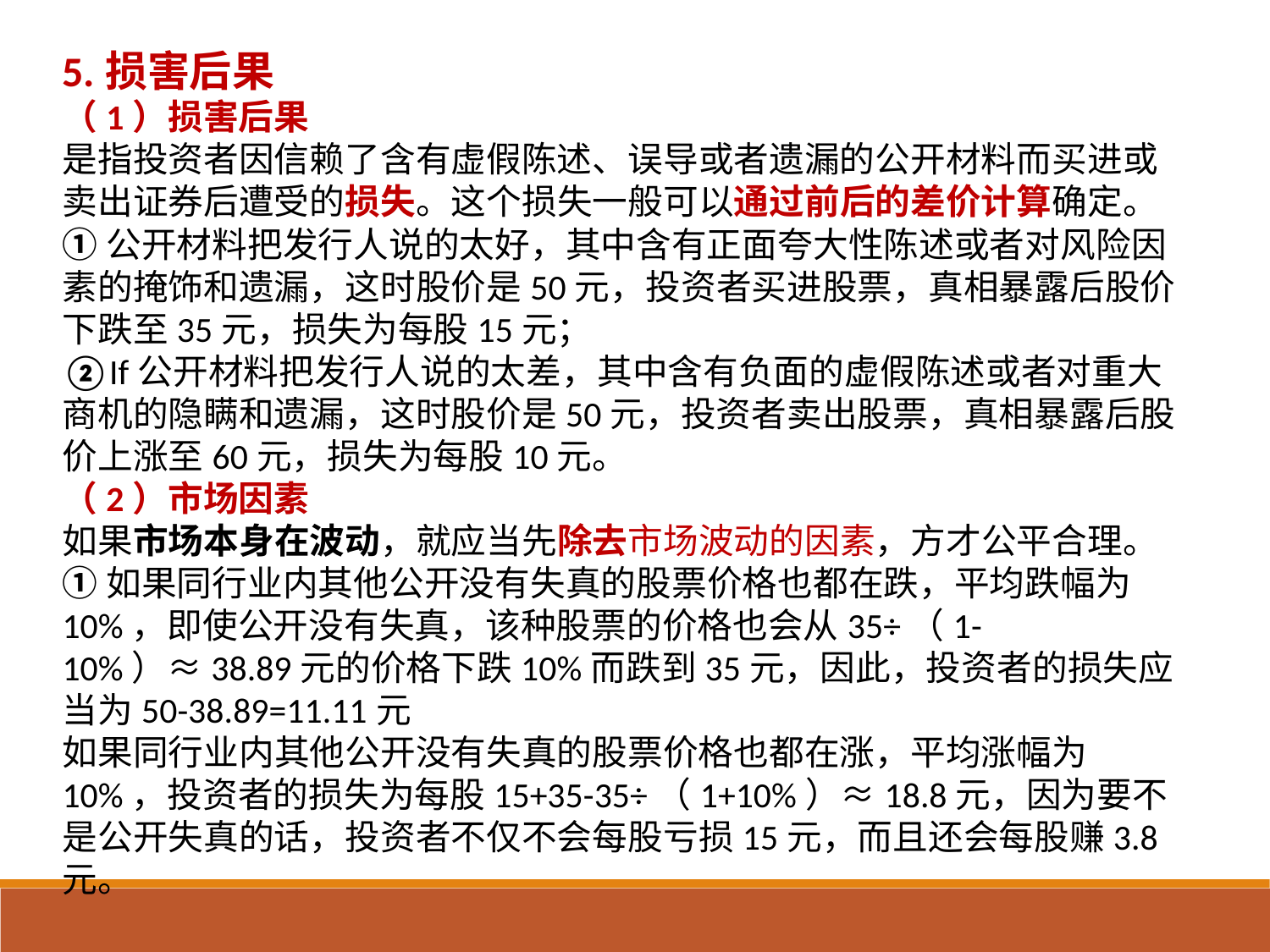

5.损害后果
（1）损害后果
是指投资者因信赖了含有虚假陈述、误导或者遗漏的公开材料而买进或卖出证券后遭受的损失。这个损失一般可以通过前后的差价计算确定。
①公开材料把发行人说的太好，其中含有正面夸大性陈述或者对风险因素的掩饰和遗漏，这时股价是50元，投资者买进股票，真相暴露后股价下跌至35元，损失为每股15元；
②If公开材料把发行人说的太差，其中含有负面的虚假陈述或者对重大商机的隐瞒和遗漏，这时股价是50元，投资者卖出股票，真相暴露后股价上涨至60元，损失为每股10元。
（2）市场因素
如果市场本身在波动，就应当先除去市场波动的因素，方才公平合理。
①如果同行业内其他公开没有失真的股票价格也都在跌，平均跌幅为10%，即使公开没有失真，该种股票的价格也会从35÷（1-10%）≈38.89元的价格下跌10%而跌到35元，因此，投资者的损失应当为50-38.89=11.11元
如果同行业内其他公开没有失真的股票价格也都在涨，平均涨幅为10%，投资者的损失为每股15+35-35÷（1+10%）≈18.8元，因为要不是公开失真的话，投资者不仅不会每股亏损15元，而且还会每股赚3.8元。